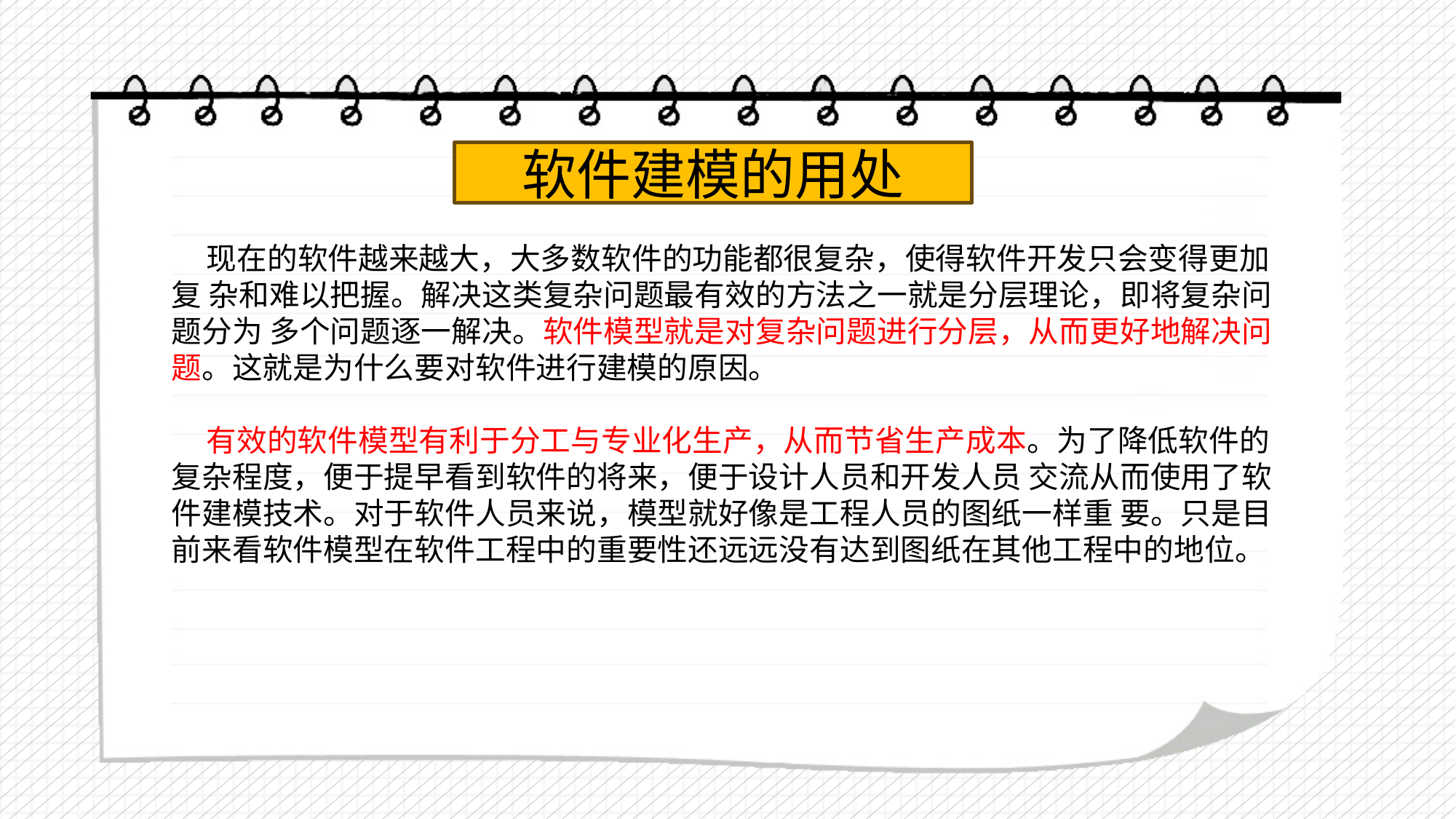

软件建模的用处
现在的软件越来越大，大多数软件的功能都很复杂，使得软件开发只会变得更加复 杂和难以把握。解决这类复杂问题最有效的方法之一就是分层理论，即将复杂问题分为 多个问题逐一解决。软件模型就是对复杂问题进行分层，从而更好地解决问题。这就是为什么要对软件进行建模的原因。

有效的软件模型有利于分工与专业化生产，从而节省生产成本。为了降低软件的复杂程度，便于提早看到软件的将来，便于设计人员和开发人员 交流从而使用了软件建模技术。对于软件人员来说，模型就好像是工程人员的图纸一样重 要。只是目前来看软件模型在软件工程中的重要性还远远没有达到图纸在其他工程中的地位。